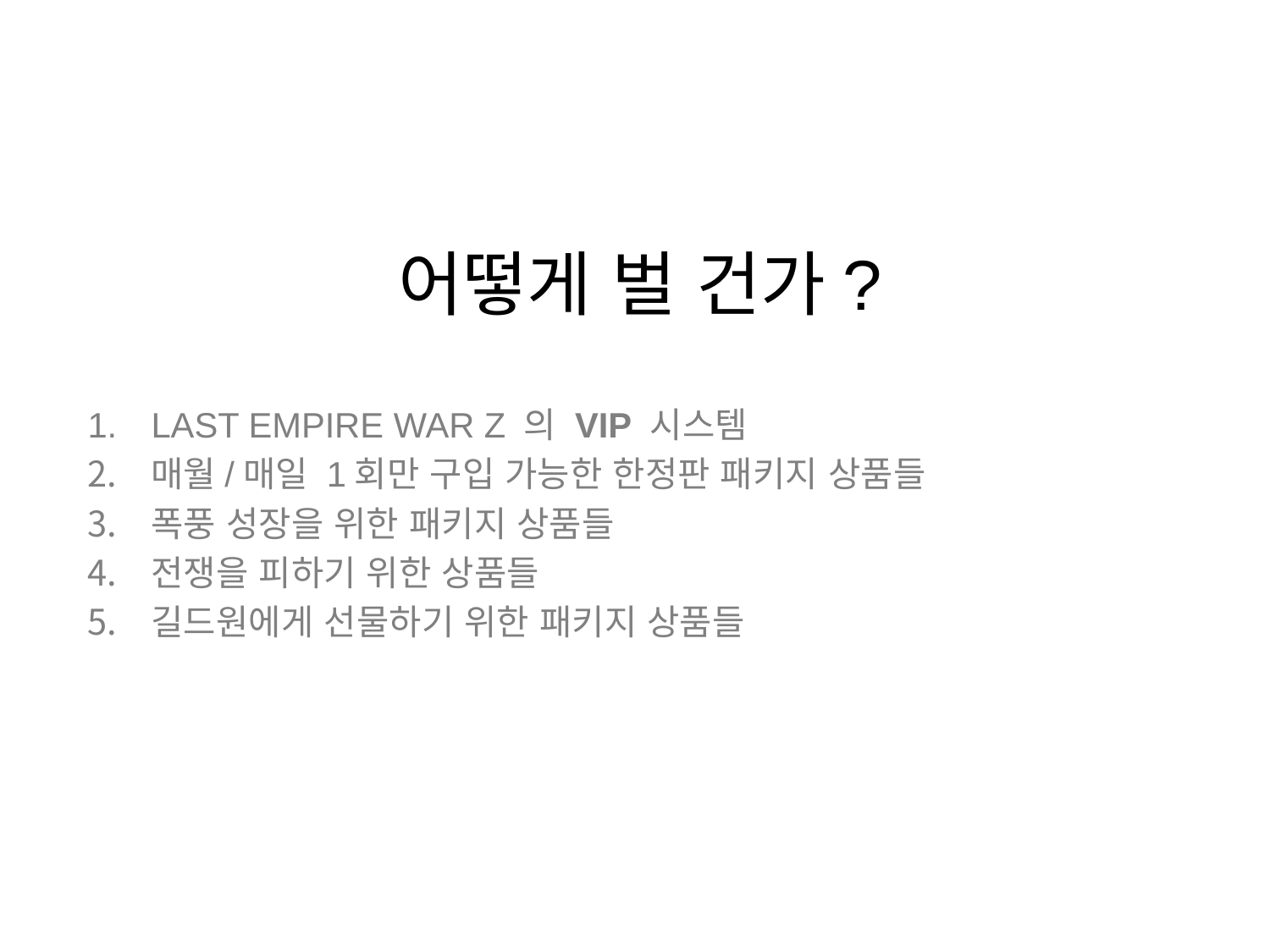

# 어떻게 벌 건가?
LAST EMPIRE WAR Z 의 VIP 시스템
매월/매일 1회만 구입 가능한 한정판 패키지 상품들
폭풍 성장을 위한 패키지 상품들
전쟁을 피하기 위한 상품들
길드원에게 선물하기 위한 패키지 상품들